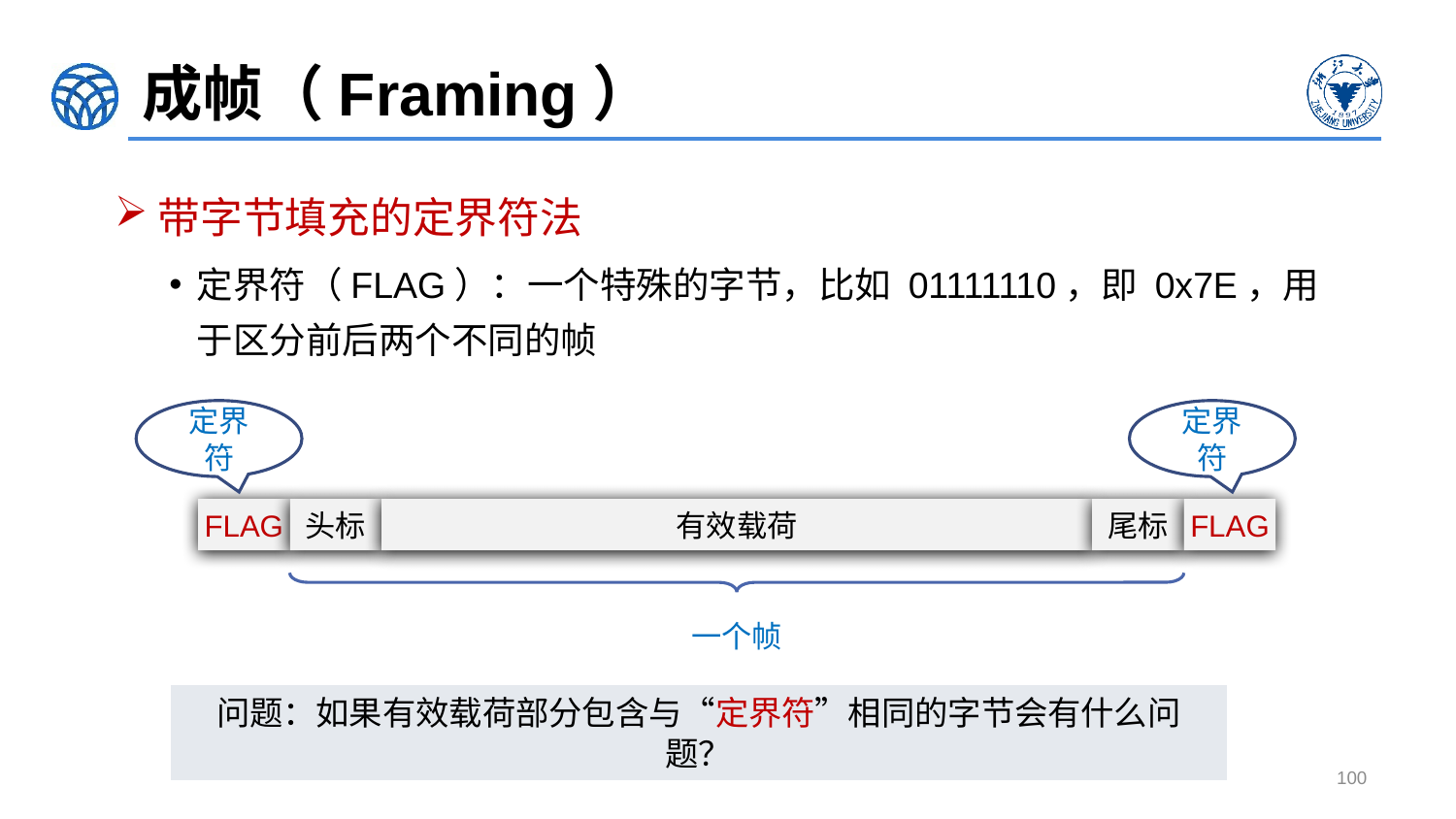

# 成帧（Framing）
带字节填充的定界符法
定界符（FLAG）：一个特殊的字节，比如 01111110，即 0x7E，用于区分前后两个不同的帧

定界符
定界符
FLAG
头标
有效载荷
尾标
FLAG

一个帧
问题：如果有效载荷部分包含与“定界符”相同的字节会有什么问题？
100